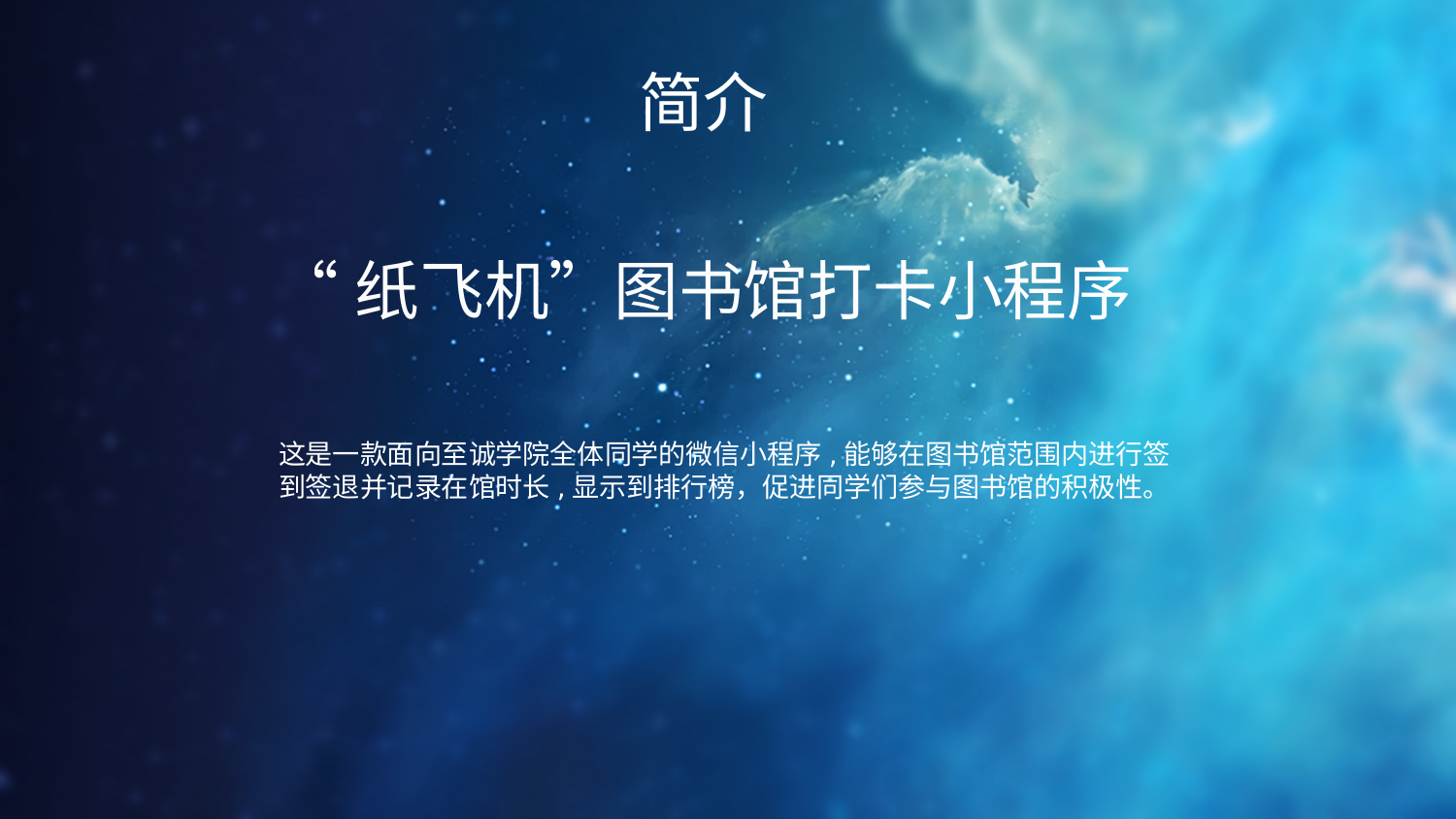

简介
“纸飞机”图书馆打卡小程序
这是一款面向至诚学院全体同学的微信小程序,能够在图书馆范围内进行签到签退并记录在馆时长,显示到排行榜，促进同学们参与图书馆的积极性。